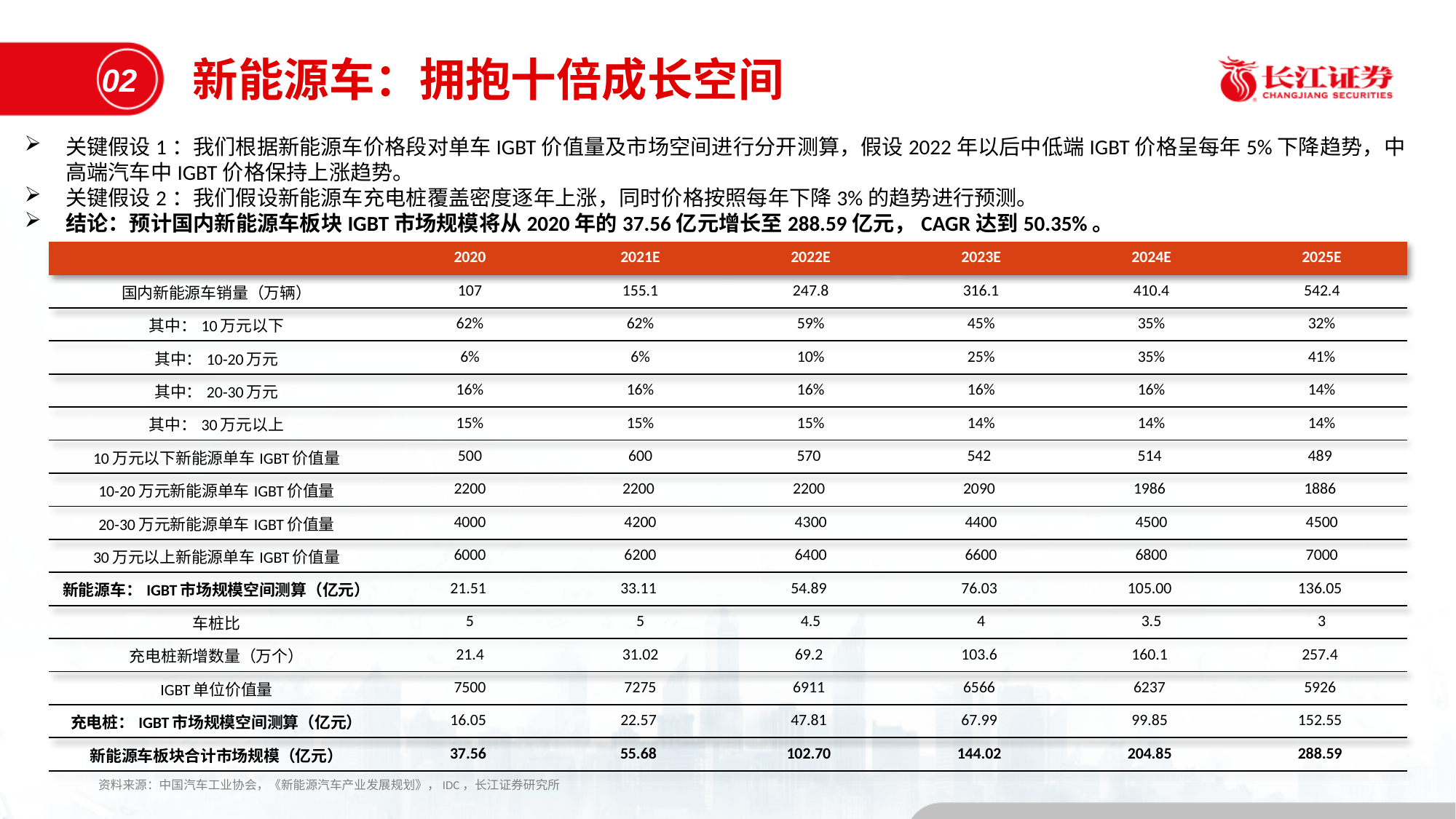

新能源车：拥抱十倍成长空间
02
关键假设1：我们根据新能源车价格段对单车IGBT价值量及市场空间进行分开测算，假设2022年以后中低端IGBT价格呈每年5%下降趋势，中高端汽车中IGBT价格保持上涨趋势。
关键假设2：我们假设新能源车充电桩覆盖密度逐年上涨，同时价格按照每年下降3%的趋势进行预测。
结论：预计国内新能源车板块IGBT市场规模将从2020年的37.56亿元增长至288.59亿元，CAGR达到50.35%。
|  | 2020 | 2021E | 2022E | 2023E | 2024E | 2025E |
| --- | --- | --- | --- | --- | --- | --- |
| 国内新能源车销量（万辆） | 107 | 155.1 | 247.8 | 316.1 | 410.4 | 542.4 |
| 其中：10万元以下 | 62% | 62% | 59% | 45% | 35% | 32% |
| 其中：10-20万元 | 6% | 6% | 10% | 25% | 35% | 41% |
| 其中：20-30万元 | 16% | 16% | 16% | 16% | 16% | 14% |
| 其中：30万元以上 | 15% | 15% | 15% | 14% | 14% | 14% |
| 10万元以下新能源单车IGBT价值量 | 500 | 600 | 570 | 542 | 514 | 489 |
| 10-20万元新能源单车IGBT价值量 | 2200 | 2200 | 2200 | 2090 | 1986 | 1886 |
| 20-30万元新能源单车IGBT价值量 | 4000 | 4200 | 4300 | 4400 | 4500 | 4500 |
| 30万元以上新能源单车IGBT价值量 | 6000 | 6200 | 6400 | 6600 | 6800 | 7000 |
| 新能源车：IGBT市场规模空间测算（亿元） | 21.51 | 33.11 | 54.89 | 76.03 | 105.00 | 136.05 |
| 车桩比 | 5 | 5 | 4.5 | 4 | 3.5 | 3 |
| 充电桩新增数量（万个） | 21.4 | 31.02 | 69.2 | 103.6 | 160.1 | 257.4 |
| IGBT单位价值量 | 7500 | 7275 | 6911 | 6566 | 6237 | 5926 |
| 充电桩：IGBT市场规模空间测算（亿元） | 16.05 | 22.57 | 47.81 | 67.99 | 99.85 | 152.55 |
| 新能源车板块合计市场规模（亿元） | 37.56 | 55.68 | 102.70 | 144.02 | 204.85 | 288.59 |
资料来源：中国汽车工业协会，《新能源汽车产业发展规划》，IDC，长江证券研究所